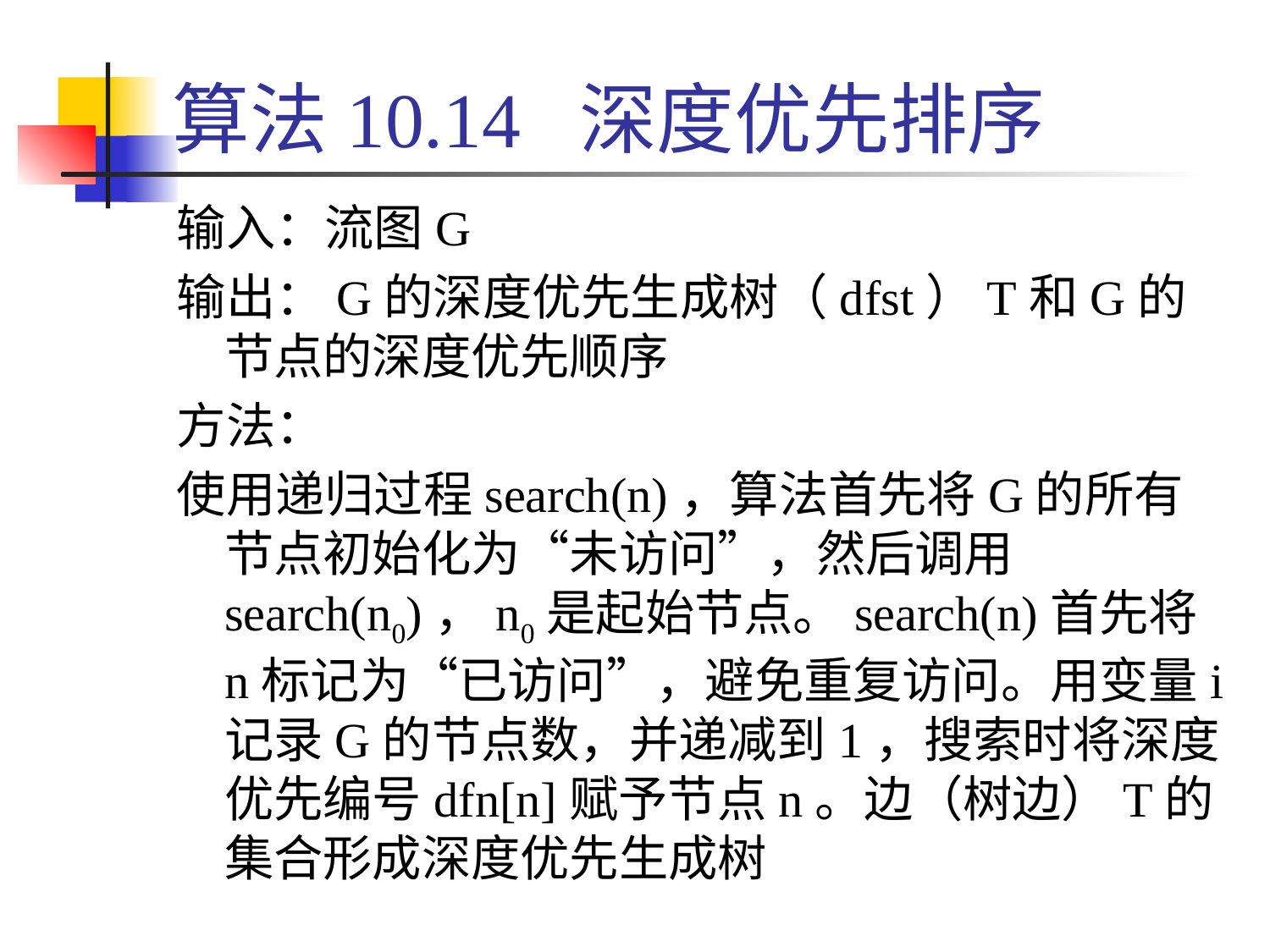

# 算法10.14  深度优先排序
输入：流图G
输出：G的深度优先生成树（dfst）T和G的节点的深度优先顺序
方法：
使用递归过程search(n)，算法首先将G的所有节点初始化为“未访问”，然后调用search(n0)，n0是起始节点。search(n)首先将n标记为“已访问”，避免重复访问。用变量i记录G的节点数，并递减到1，搜索时将深度优先编号dfn[n]赋予节点n。边（树边）T的集合形成深度优先生成树